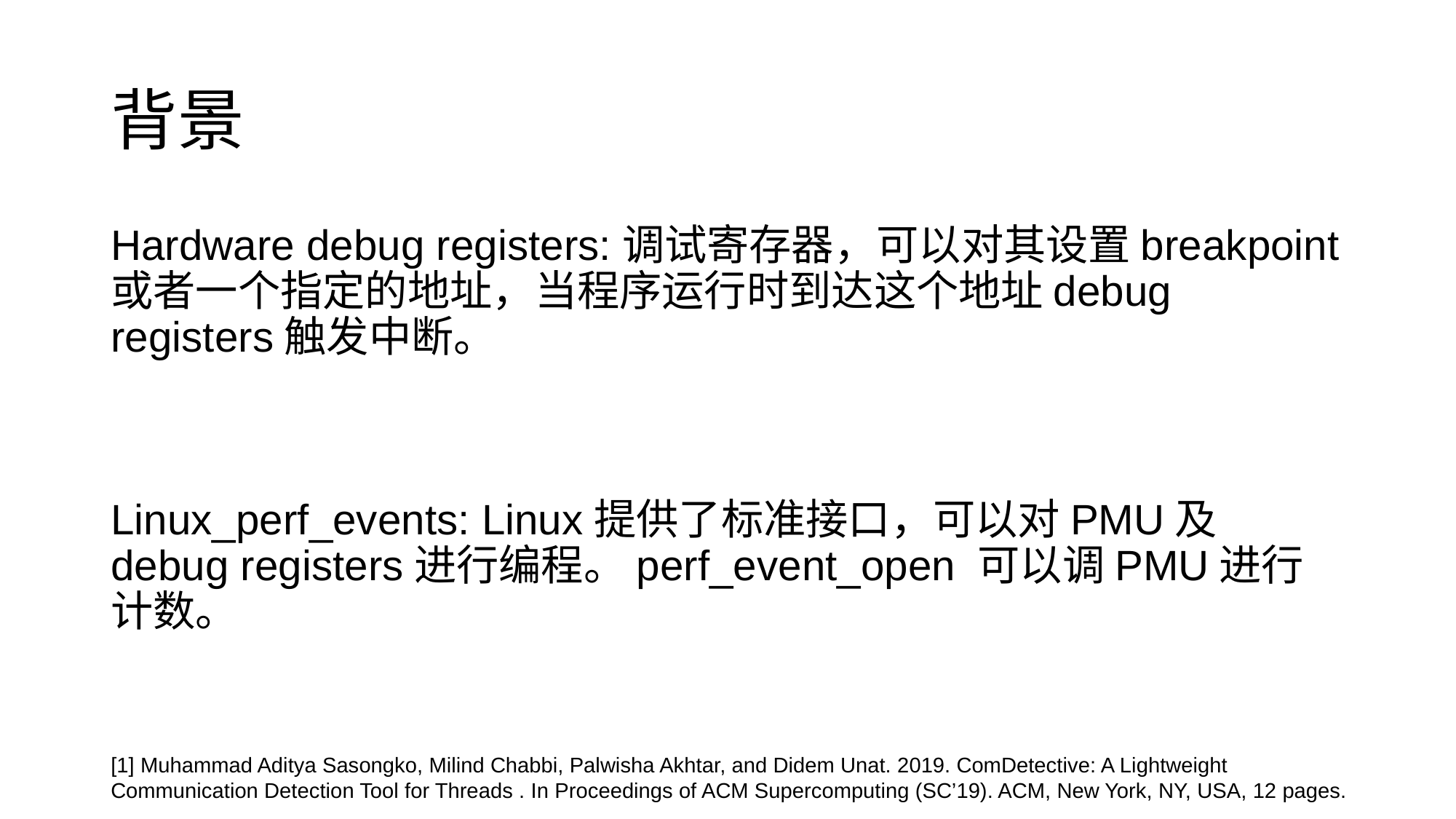

# 背景
Hardware debug registers:调试寄存器，可以对其设置breakpoint或者一个指定的地址，当程序运行时到达这个地址debug registers触发中断。

Linux_perf_events: Linux提供了标准接口，可以对PMU及debug registers进行编程。perf_event_open 可以调PMU进行计数。

[1] Muhammad Aditya Sasongko, Milind Chabbi, Palwisha Akhtar, and Didem Unat. 2019. ComDetective: A Lightweight Communication Detection Tool for Threads . In Proceedings of ACM Supercomputing (SC’19). ACM, New York, NY, USA, 12 pages.